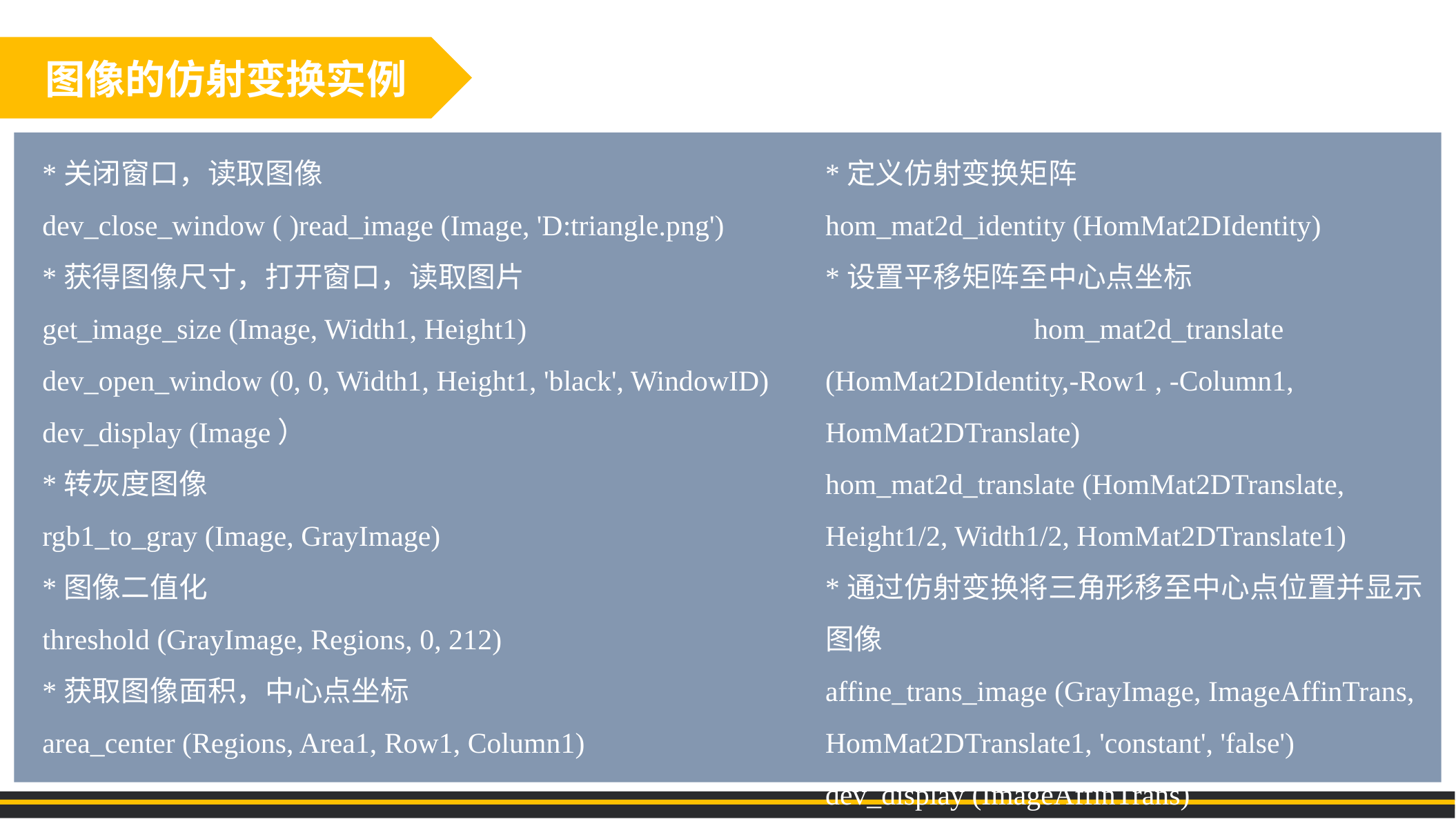

图像的仿射变换实例

*关闭窗口，读取图像
dev_close_window ( )read_image (Image, 'D:triangle.png')
*获得图像尺寸，打开窗口，读取图片
get_image_size (Image, Width1, Height1)
dev_open_window (0, 0, Width1, Height1, 'black', WindowID)
dev_display (Image）
*转灰度图像
rgb1_to_gray (Image, GrayImage)
*图像二值化
threshold (GrayImage, Regions, 0, 212)
*获取图像面积，中心点坐标
area_center (Regions, Area1, Row1, Column1)

*定义仿射变换矩阵
hom_mat2d_identity (HomMat2DIdentity)
*设置平移矩阵至中心点坐标　　　　　　　　　　　　　　　hom_mat2d_translate (HomMat2DIdentity,-Row1 , -Column1, HomMat2DTranslate)
hom_mat2d_translate (HomMat2DTranslate, Height1/2, Width1/2, HomMat2DTranslate1)
*通过仿射变换将三角形移至中心点位置并显示图像
affine_trans_image (GrayImage, ImageAffinTrans, HomMat2DTranslate1, 'constant', 'false')
dev_display (ImageAffinTrans)